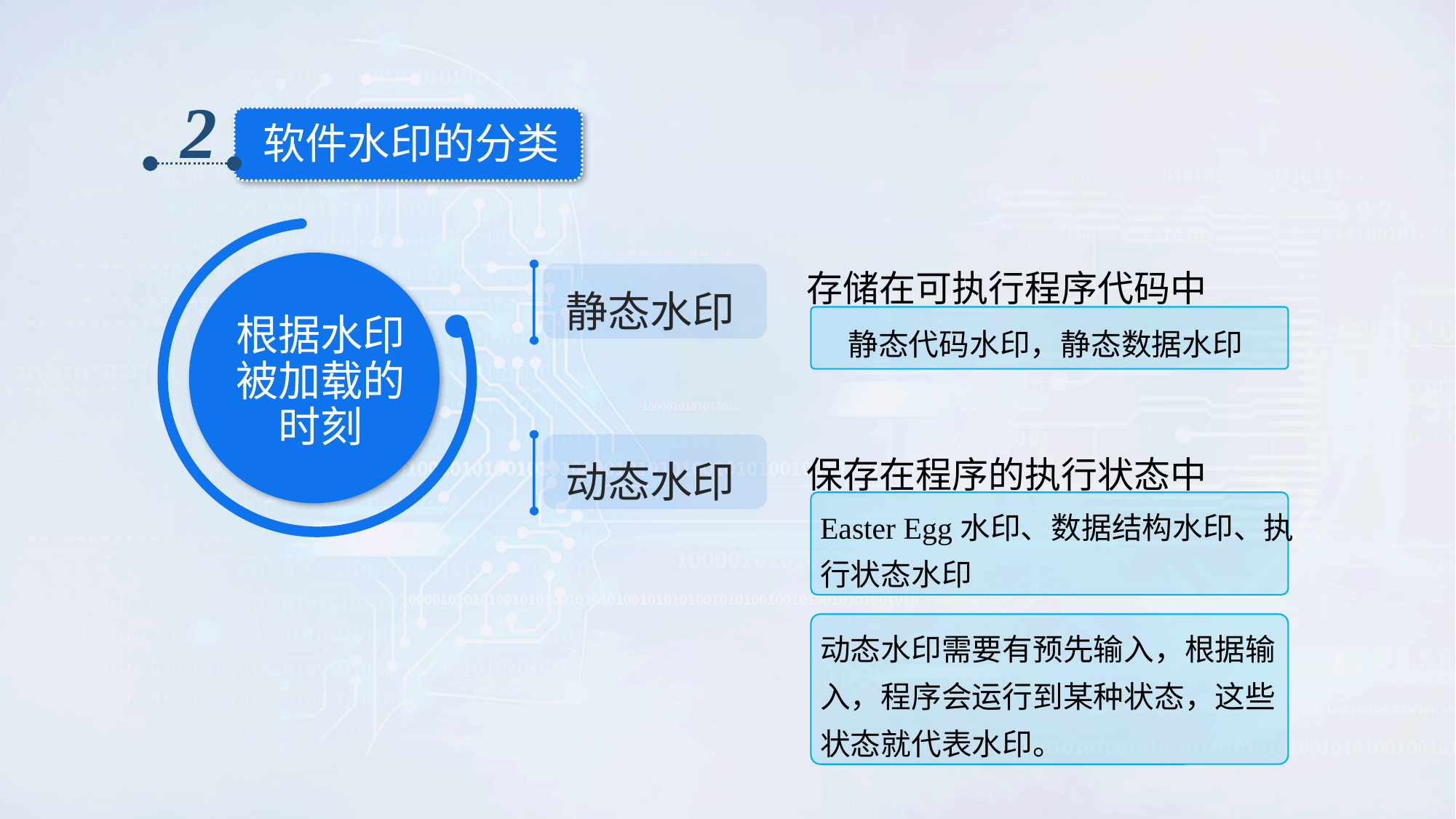

2

软件水印的分类

存储在可执行程序代码中

静态水印

静态代码水印，静态数据水印
根据水印被加载的时刻
动态水印

保存在程序的执行状态中
Easter Egg水印、数据结构水印、执行状态水印

动态水印需要有预先输入，根据输入，程序会运行到某种状态，这些状态就代表水印。